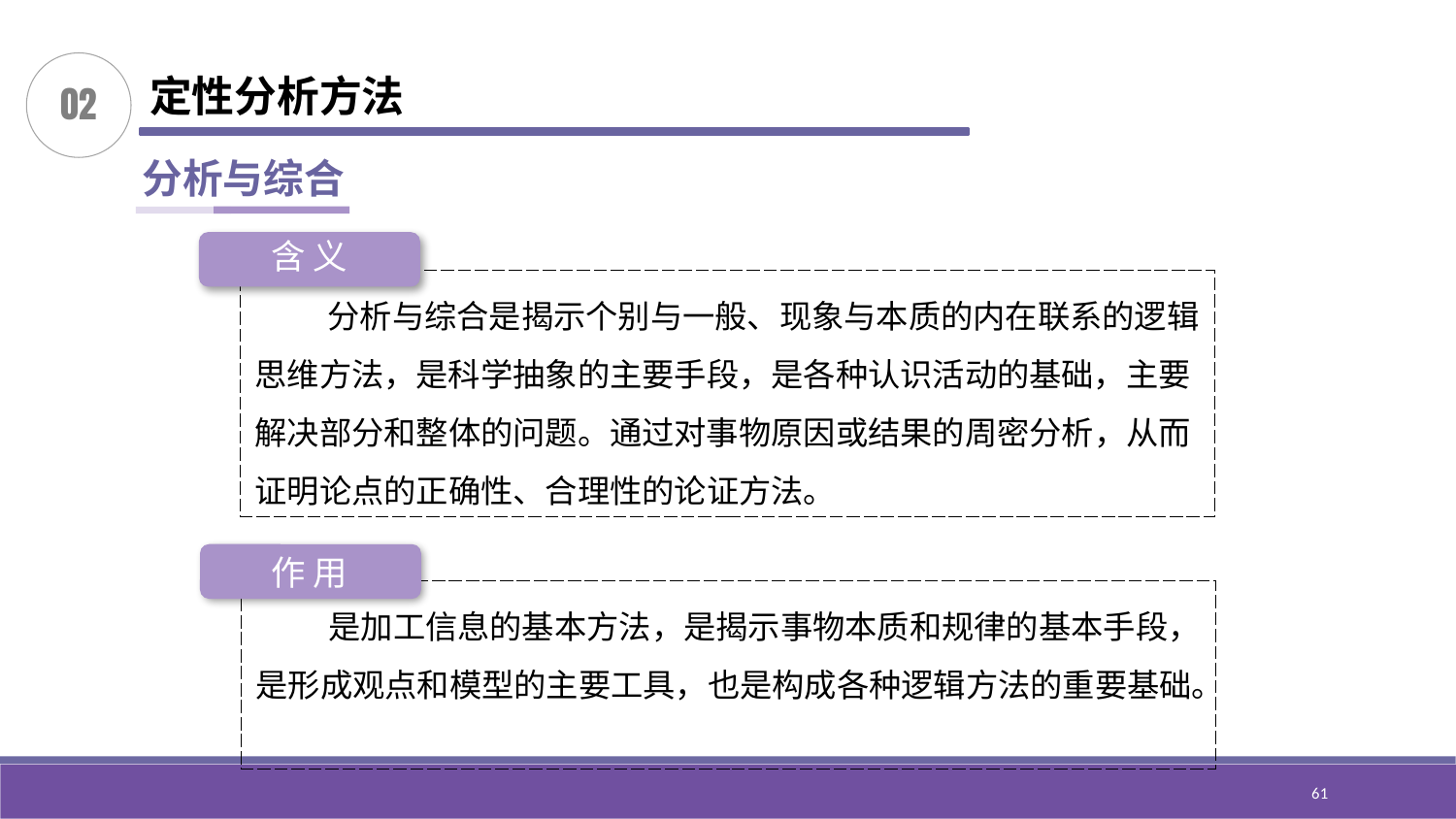

02
定性分析方法

分析与综合

含 义

分析与综合是揭示个别与一般、现象与本质的内在联系的逻辑思维方法，是科学抽象的主要手段，是各种认识活动的基础，主要解决部分和整体的问题。通过对事物原因或结果的周密分析，从而证明论点的正确性、合理性的论证方法。

作 用
是加工信息的基本方法，是揭示事物本质和规律的基本手段，是形成观点和模型的主要工具，也是构成各种逻辑方法的重要基础。
61